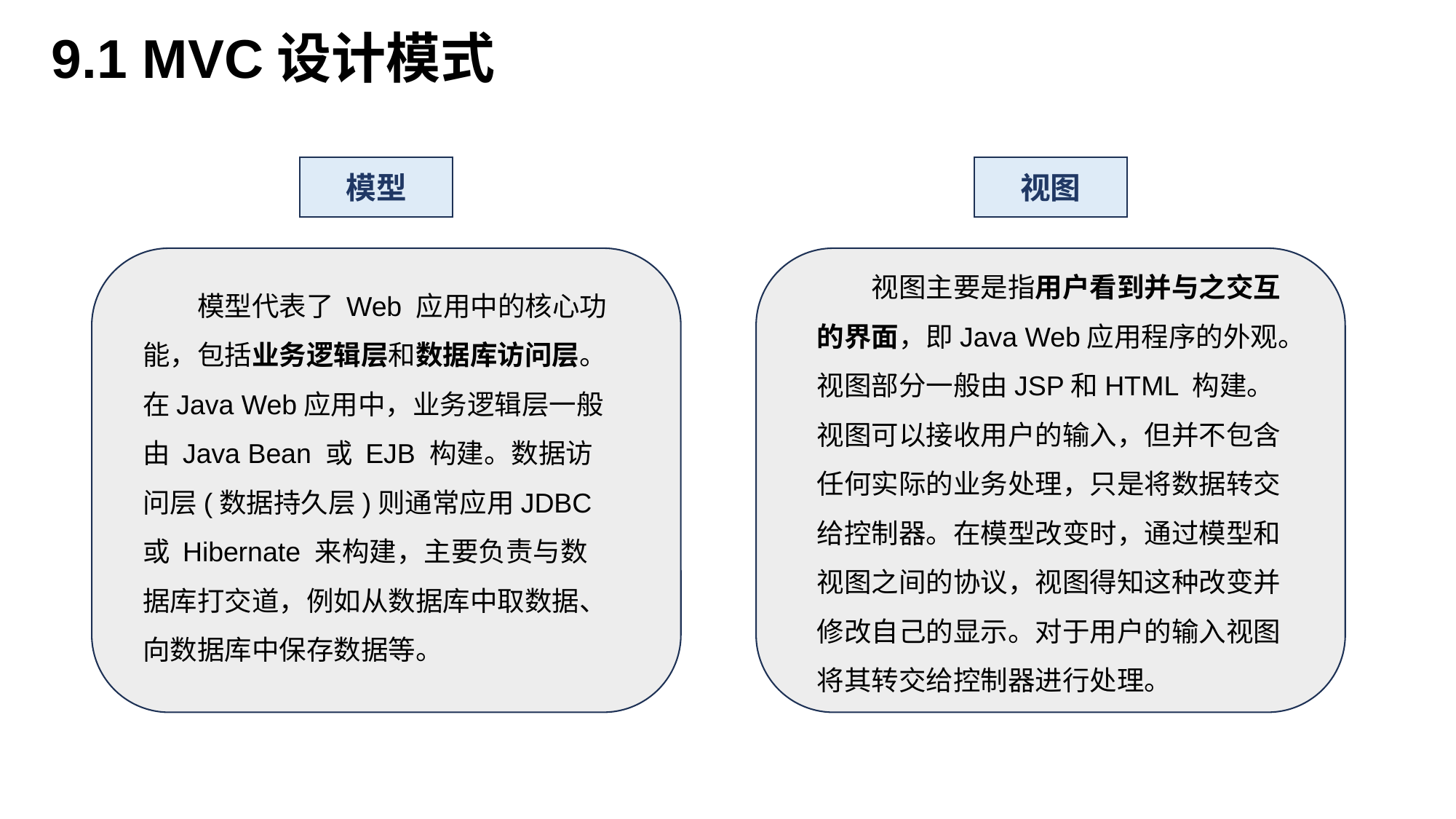

9.1 MVC设计模式
模型
视图

视图主要是指用户看到并与之交互的界面，即Java Web应用程序的外观。视图部分一般由JSP和HTML 构建。视图可以接收用户的输入，但并不包含任何实际的业务处理，只是将数据转交给控制器。在模型改变时，通过模型和视图之间的协议，视图得知这种改变并修改自己的显示。对于用户的输入视图将其转交给控制器进行处理。

模型代表了 Web 应用中的核心功能，包括业务逻辑层和数据库访问层。在Java Web应用中，业务逻辑层一般由 Java Bean 或 EJB 构建。数据访问层(数据持久层)则通常应用JDBC或 Hibernate 来构建，主要负责与数据库打交道，例如从数据库中取数据、向数据库中保存数据等。